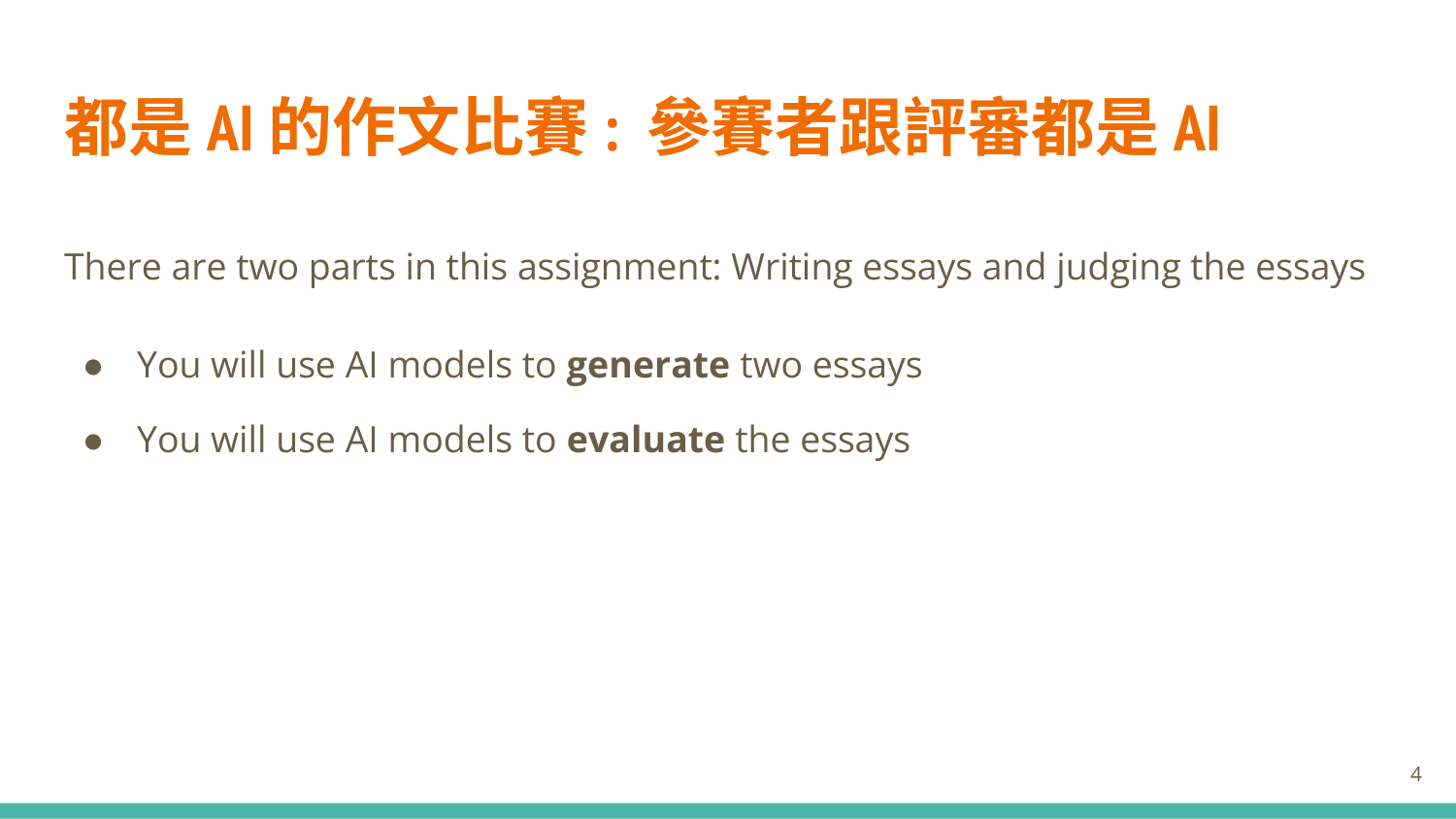

# 都是AI的作文比賽: 參賽者跟評審都是AI
There are two parts in this assignment: Writing essays and judging the essays
You will use AI models to generate two essays
You will use AI models to evaluate the essays
4